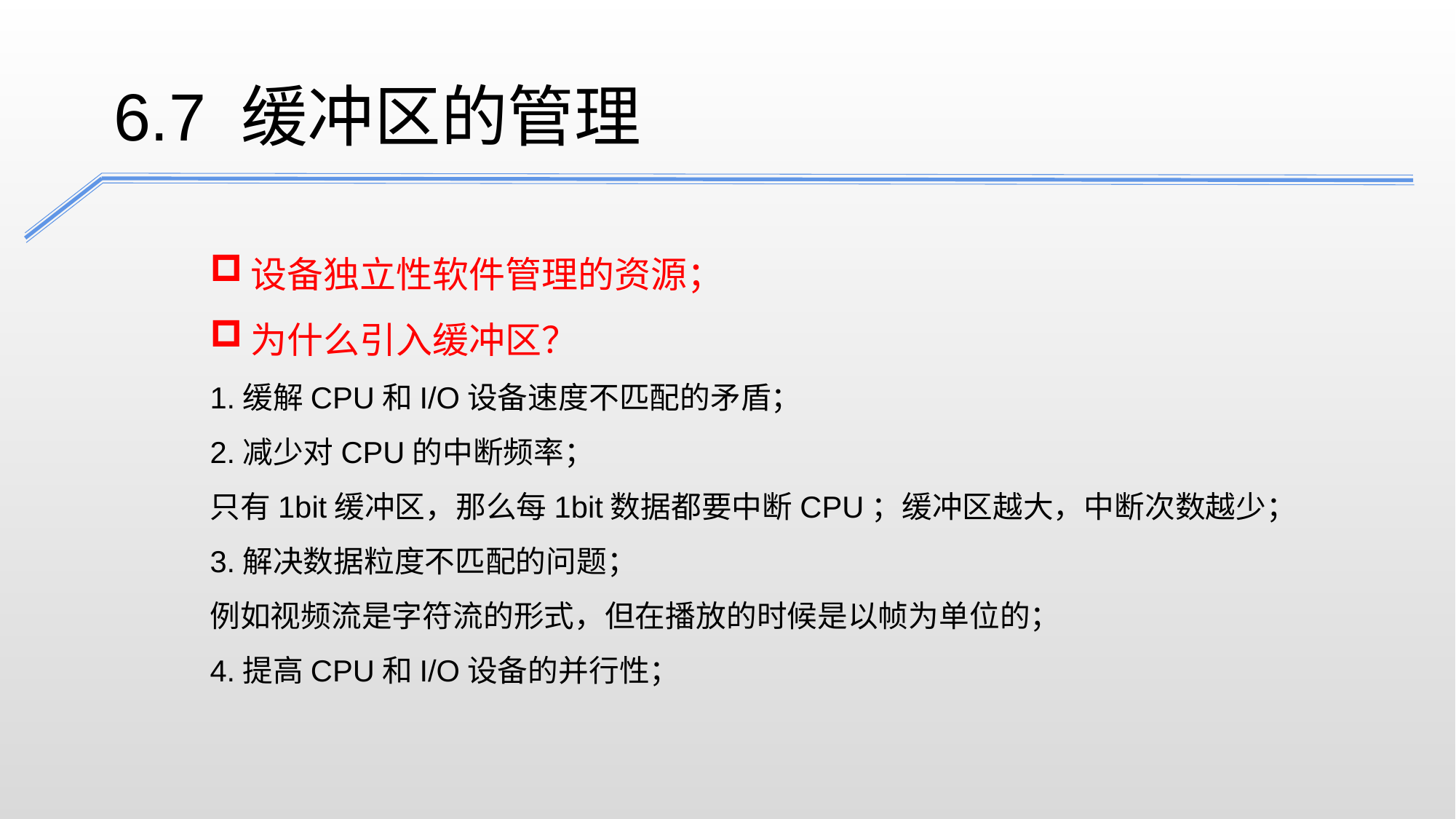

6.7 缓冲区的管理
设备独立性软件管理的资源；
为什么引入缓冲区？
1.缓解CPU和I/O设备速度不匹配的矛盾；
2.减少对CPU的中断频率；
只有1bit缓冲区，那么每1bit数据都要中断CPU；缓冲区越大，中断次数越少；
3.解决数据粒度不匹配的问题；
例如视频流是字符流的形式，但在播放的时候是以帧为单位的；
4.提高CPU和I/O设备的并行性；